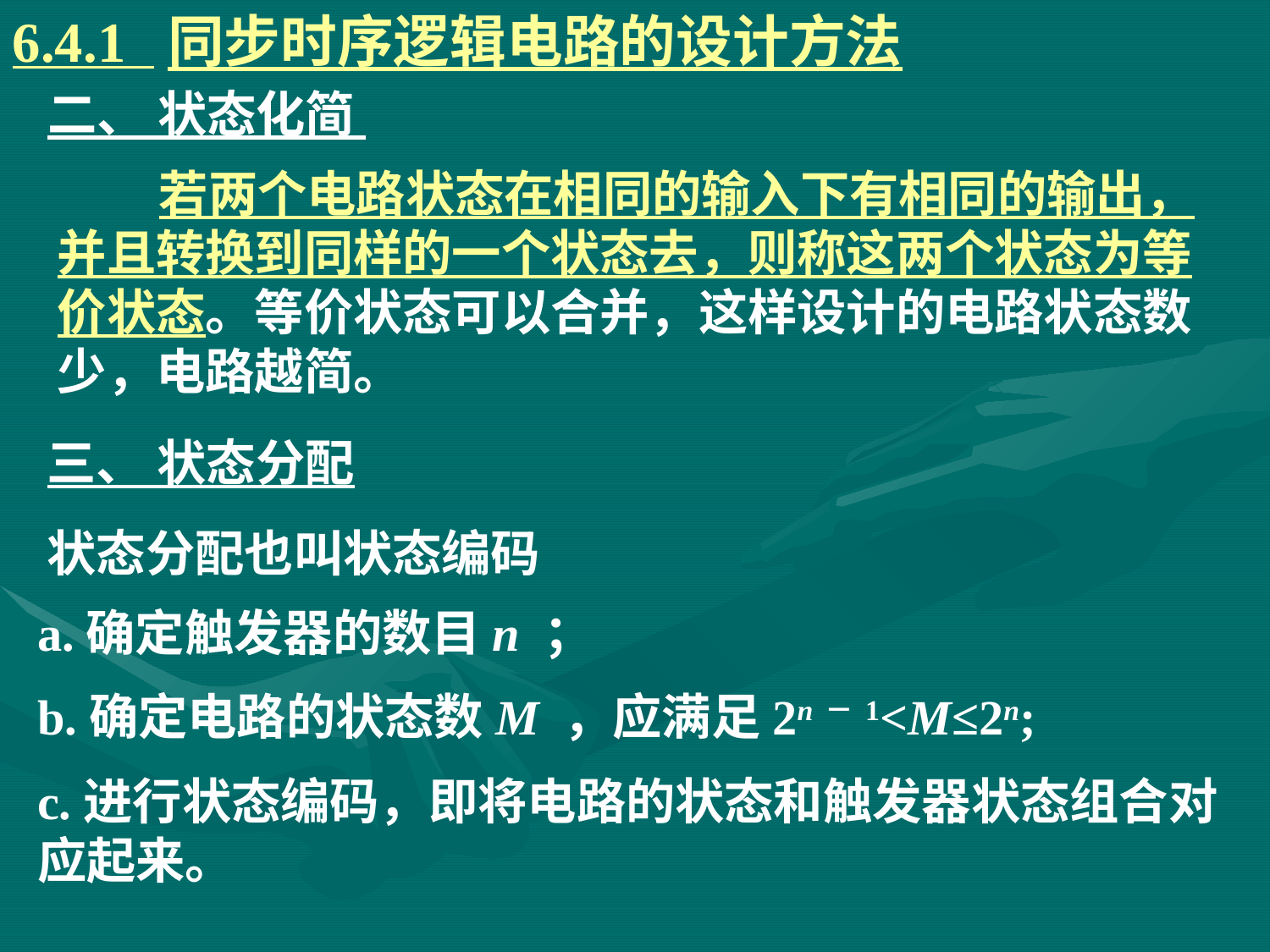

6.4.1  同步时序逻辑电路的设计方法
# 二、 状态化简
        若两个电路状态在相同的输入下有相同的输出，并且转换到同样的一个状态去，则称这两个状态为等价状态。等价状态可以合并，这样设计的电路状态数少，电路越简。
三、 状态分配
状态分配也叫状态编码
a.确定触发器的数目n ；
b.确定电路的状态数M ，应满足2n－1<M≤2n;
c.进行状态编码，即将电路的状态和触发器状态组合对应起来。